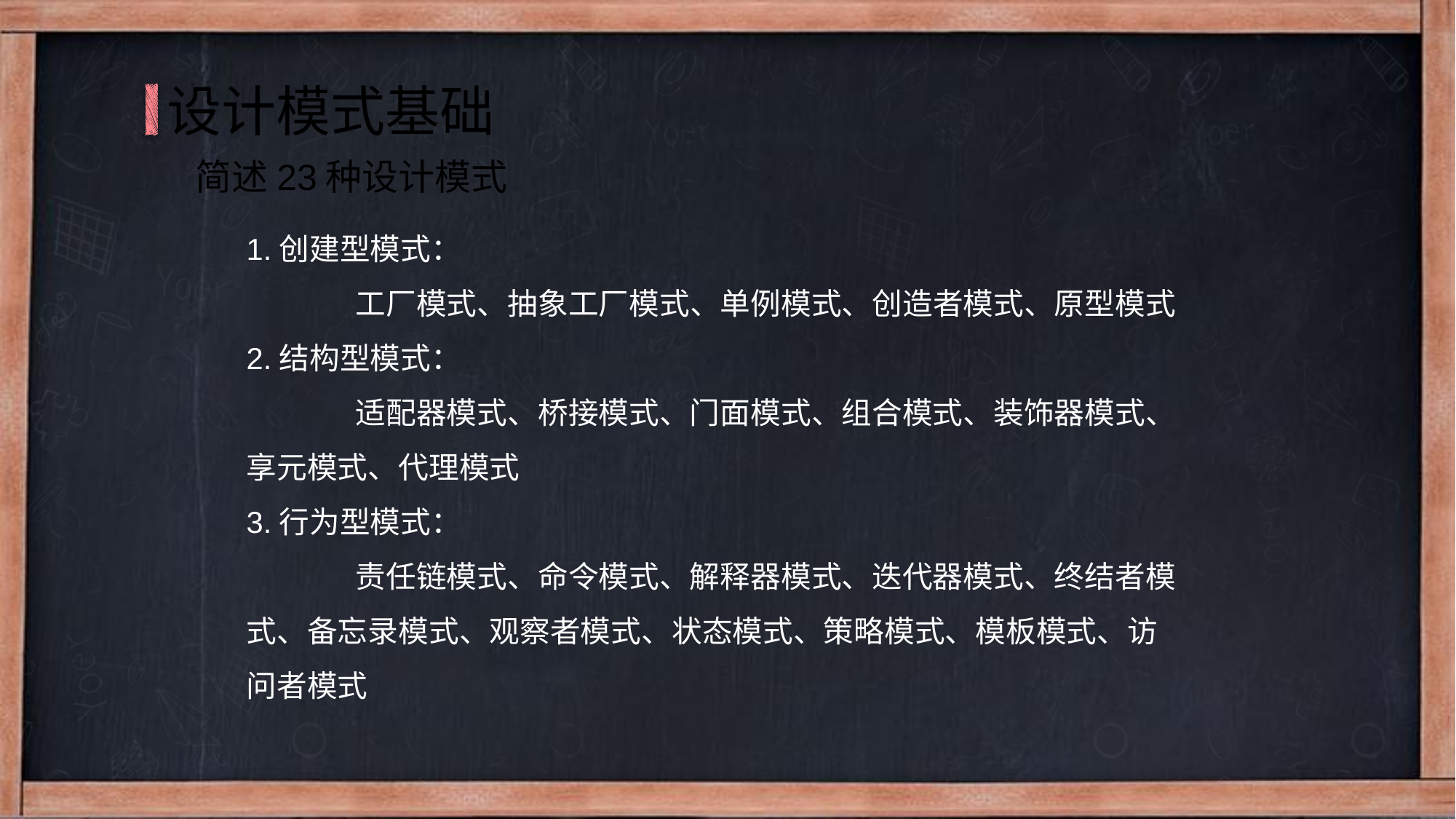

设计模式基础

      简述23种设计模式
1.创建型模式：
	工厂模式、抽象工厂模式、单例模式、创造者模式、原型模式
2.结构型模式：
	适配器模式、桥接模式、门面模式、组合模式、装饰器模式、享元模式、代理模式
3.行为型模式：
	责任链模式、命令模式、解释器模式、迭代器模式、终结者模式、备忘录模式、观察者模式、状态模式、策略模式、模板模式、访问者模式